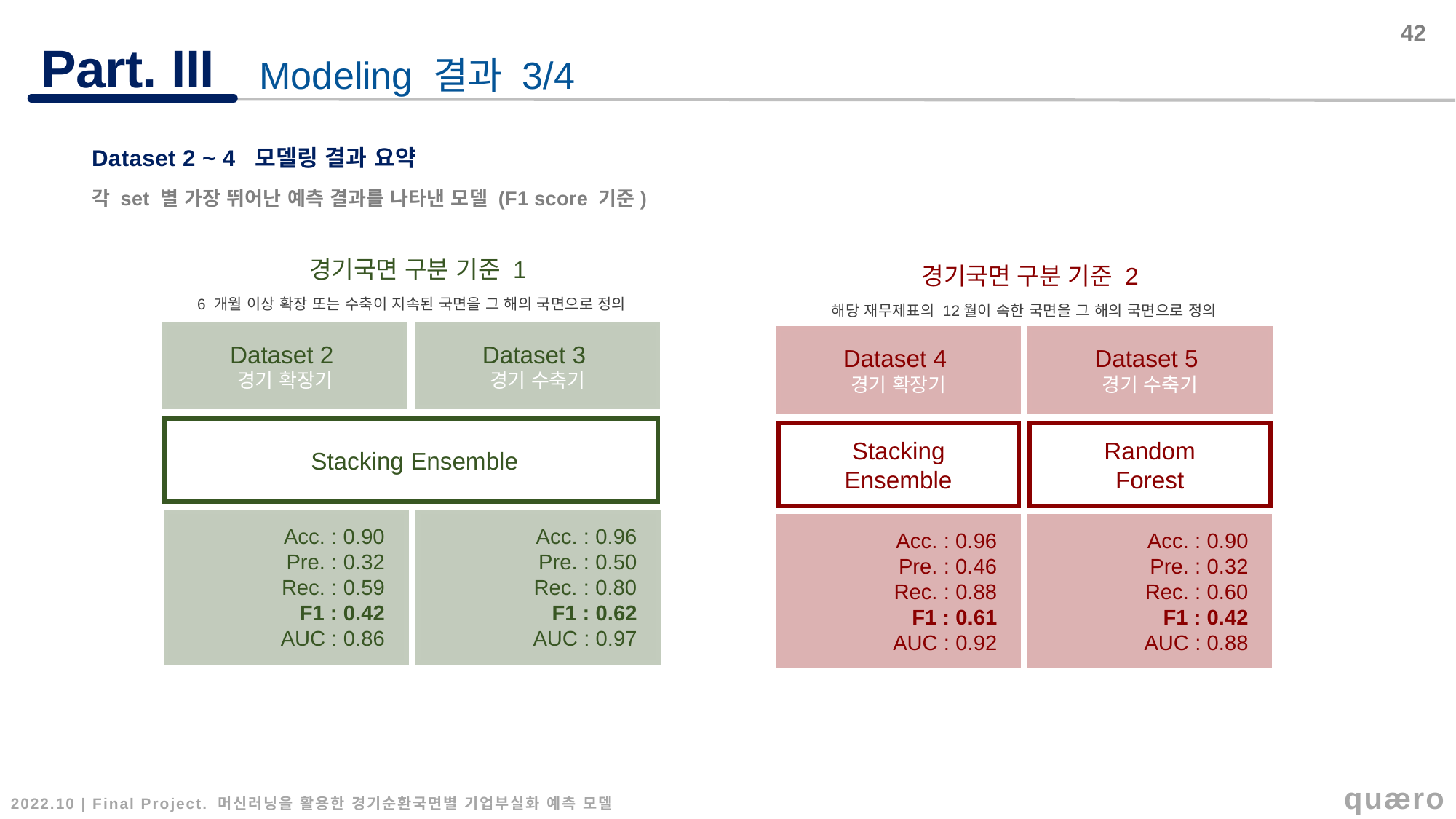

42
Modeling 결과 3/4
Dataset 2 ~ 4  모델링 결과 요약
각 set 별 가장 뛰어난 예측 결과를 나타낸 모델 (F1 score 기준)
 경기국면 구분 기준 1
6 개월 이상 확장 또는 수축이 지속된 국면을 그 해의 국면으로 정의
Dataset 2
경기 확장기
Dataset 3
경기 수축기
 Stacking Ensemble
Acc. : 0.90
Pre. : 0.32
Rec. : 0.59
F1 : 0.42
AUC : 0.86
Acc. : 0.96
Pre. : 0.50
Rec. : 0.80
F1 : 0.62
AUC : 0.97
 경기국면 구분 기준 2
해당 재무제표의 12월이 속한 국면을 그 해의 국면으로 정의
Dataset 4
경기 확장기
Dataset 5
경기 수축기
Random
Forest
 Stacking
Ensemble
Acc. : 0.90
Pre. : 0.32
Rec. : 0.60
F1 : 0.42
AUC : 0.88
Acc. : 0.96
Pre. : 0.46
Rec. : 0.88
F1 : 0.61
AUC : 0.92